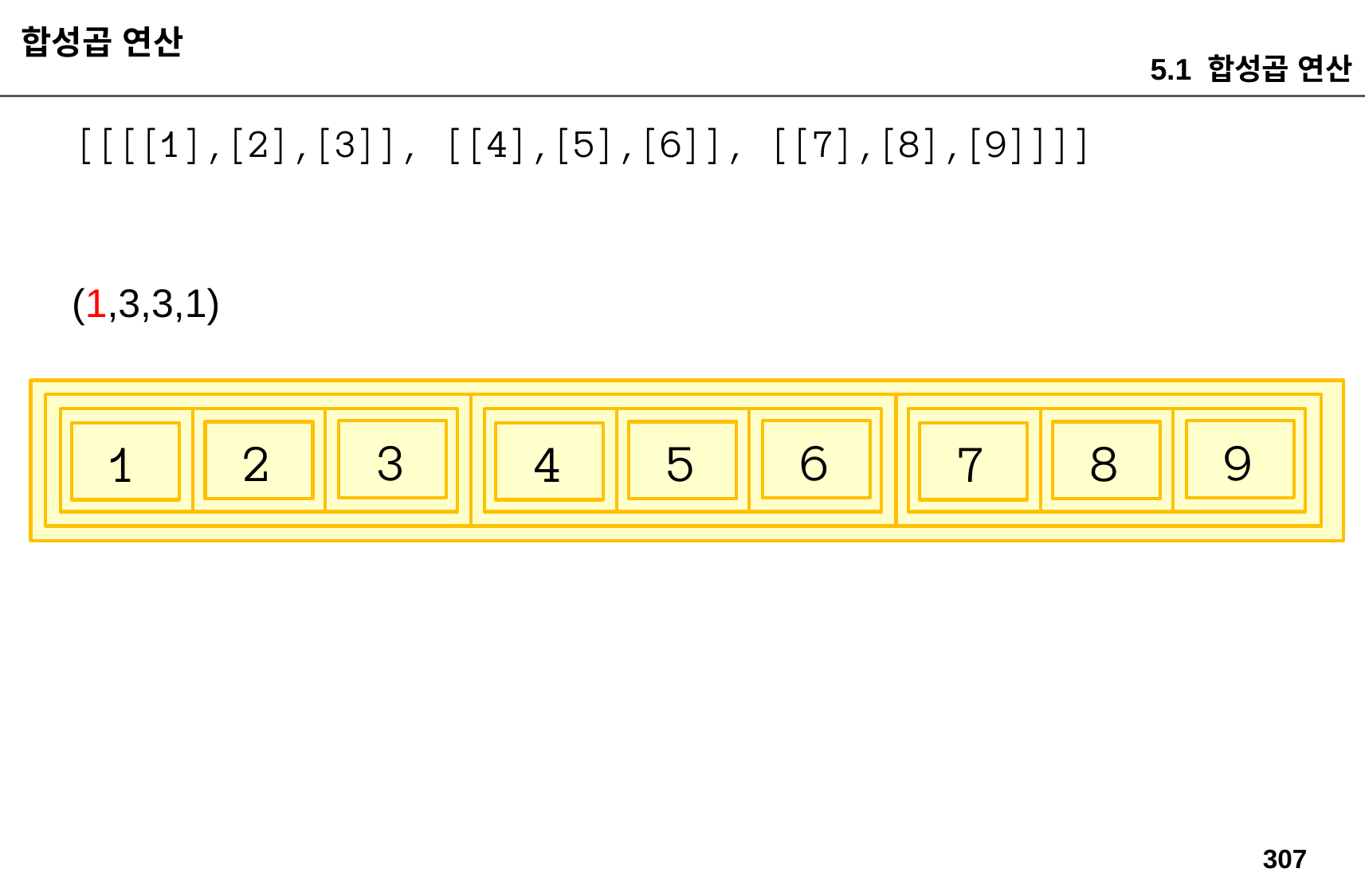

합성곱 연산
5.1 합성곱 연산
[[[[1],[2],[3]], [[4],[5],[6]], [[7],[8],[9]]]]
(1,3,3,1)

3
6
9
2
5
8
1
4
7